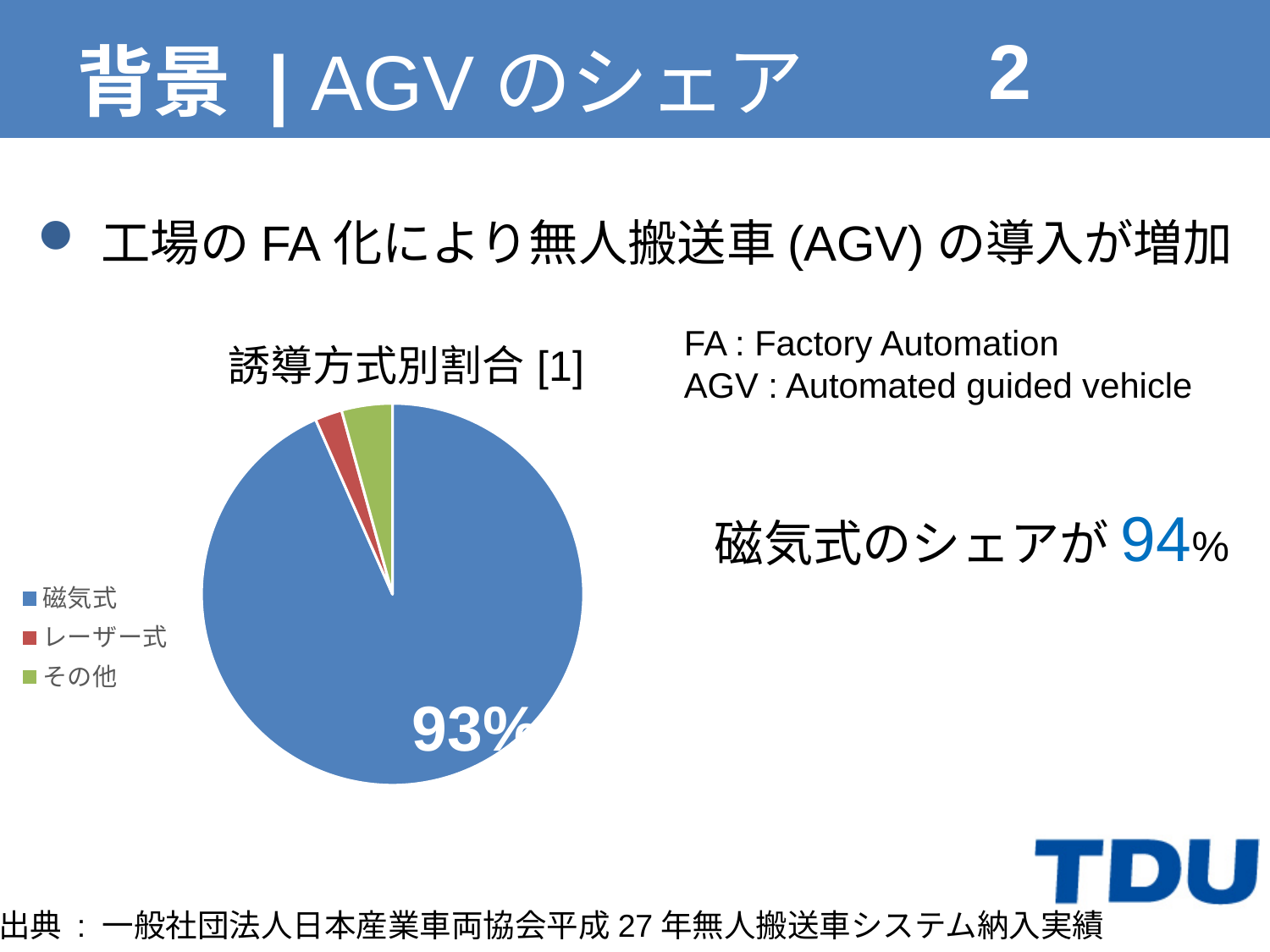

# 背景 | AGVのシェア
工場のFA化により無人搬送車(AGV)の導入が増加

### Chart: 誘導方式別割合[1]

| Category | 誘導方式別割合 |
|---|---|
| 磁気式 | 93.4 |
| レーザー式 | 2.3 |
| その他 | 4.3 |
FA : Factory Automation
AGV : Automated guided vehicle
磁気式のシェアが94%
出典 : 一般社団法人日本産業車両協会平成27年無人搬送車システム納入実績